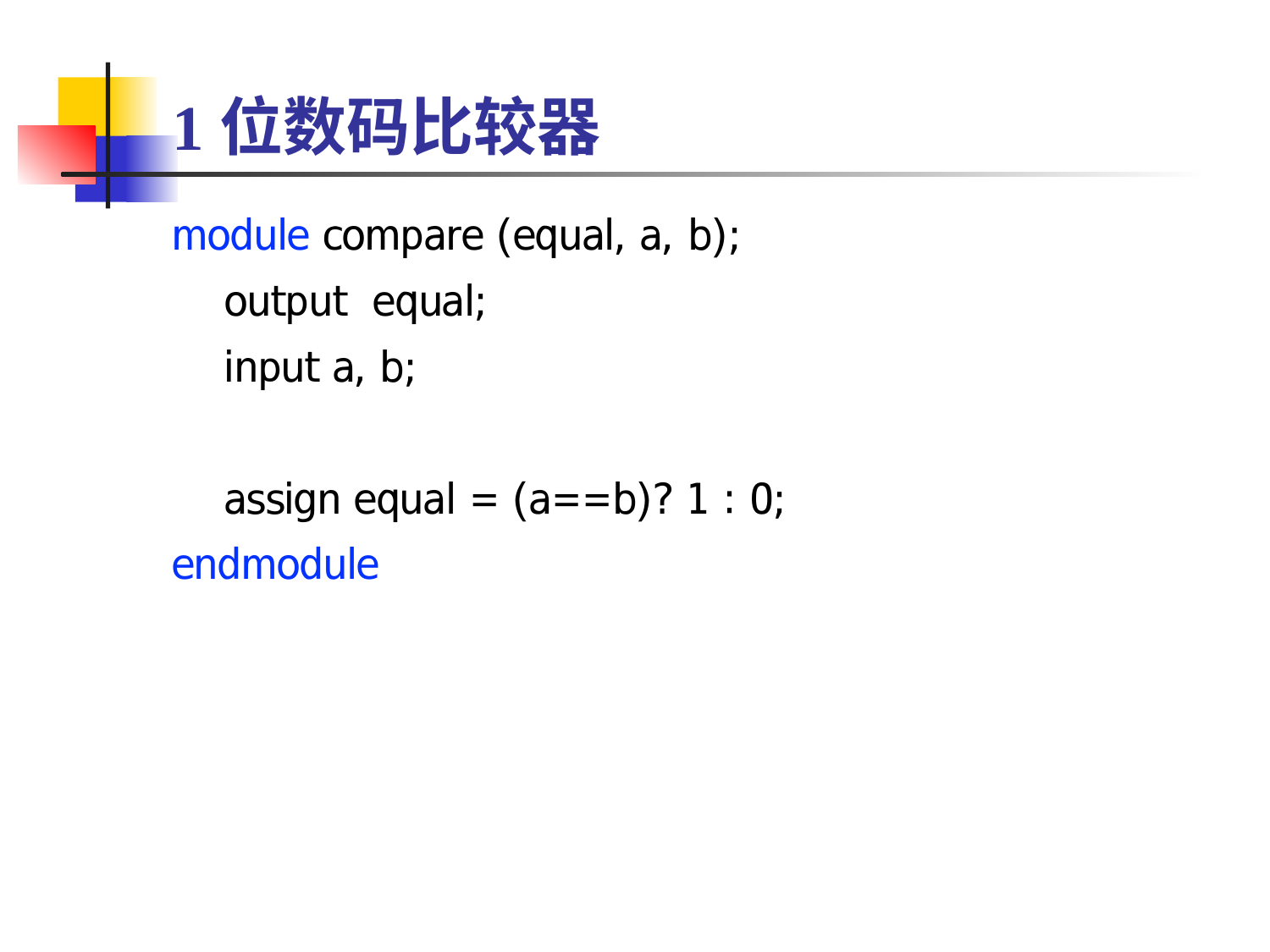

# 1位数码比较器
module compare (equal, a, b);
    output  equal;
    input a, b;

    assign equal = (a==b)? 1 : 0;
endmodule